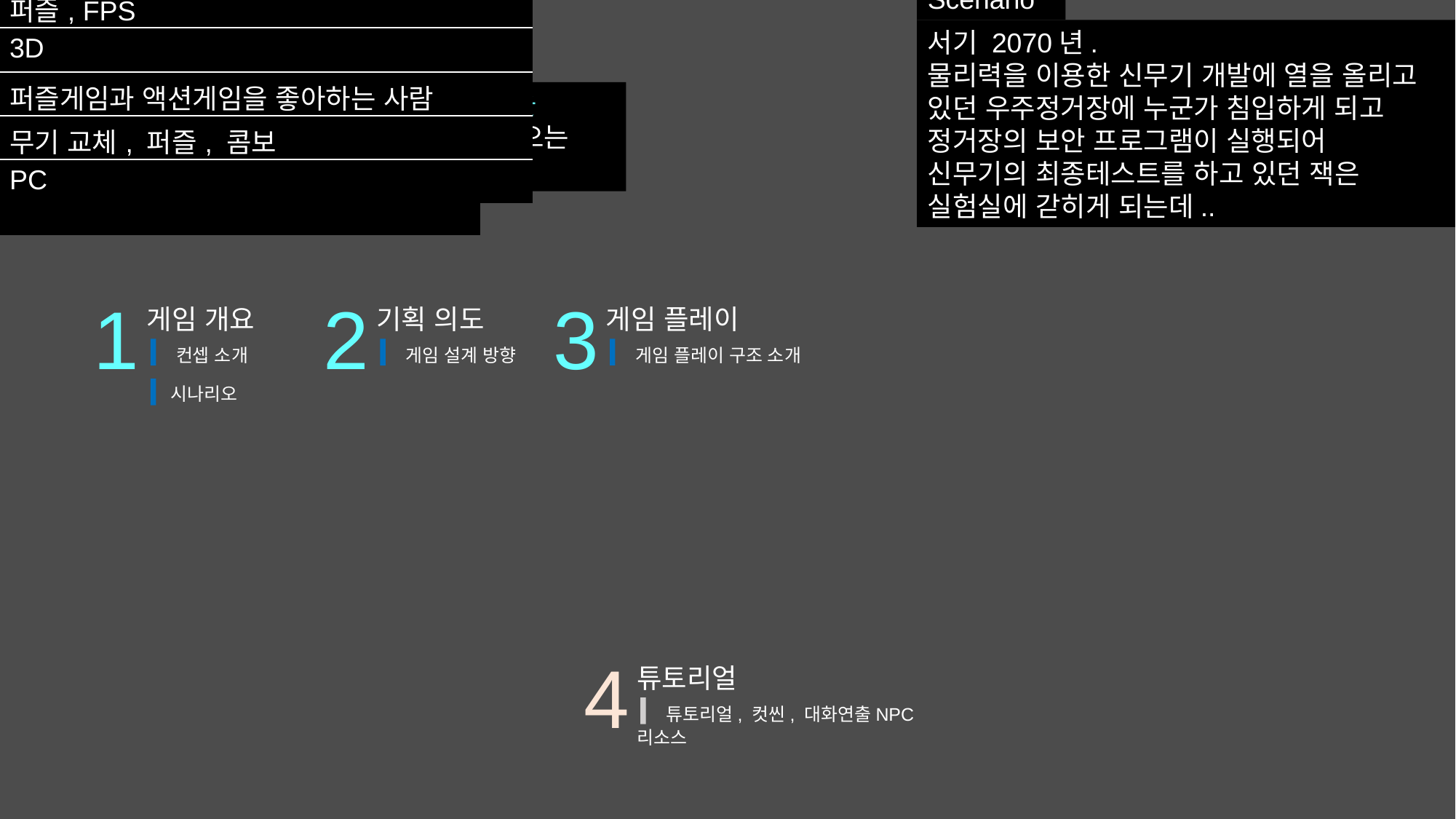

| 제목 | Project\_Aphelios(가제) |
| --- | --- |
| 장르 | 퍼즐, FPS |
| 그래픽 | 3D |
| 타겟층 | 퍼즐게임과 액션게임을 좋아하는 사람 |
| 소재 | 무기 교체, 퍼즐, 콤보 |
| 플랫폼 | PC |
| 제목 | Project\_Aphelios(가제) |
| --- | --- |
| 장르 | 퍼즐, FPS |
| 그래픽 | 3D |
| 타겟층 | 퍼즐게임과 액션게임을 좋아하는 사람 |
| 소재 | 무기 교체, 퍼즐, 콤보 |
| 플랫폼 | PC |
Scenario
서기 2070년.
물리력을 이용한 신무기 개발에 열을 올리고
있던 우주정거장에 누군가 침입하게 되고
정거장의 보안 프로그램이 실행되어
신무기의 최종테스트를 하고 있던 잭은
실험실에 갇히게 되는데..
Outline
주어진 n가지 무기를 사용하고, 무기의 효과들을
적절히 섞어 사용하여 주어진 퍼즐을 해결하고 나오는 적들을 물리치는 슈팅 게임
3
게임 플레이
   게임 플레이 구조 소개

1
게임 개요
   컨셉 소개

시나리오
2
기획 의도
   게임 설계 방향

4
튜토리얼
   튜토리얼, 컷씬, 대화연출NPC리소스